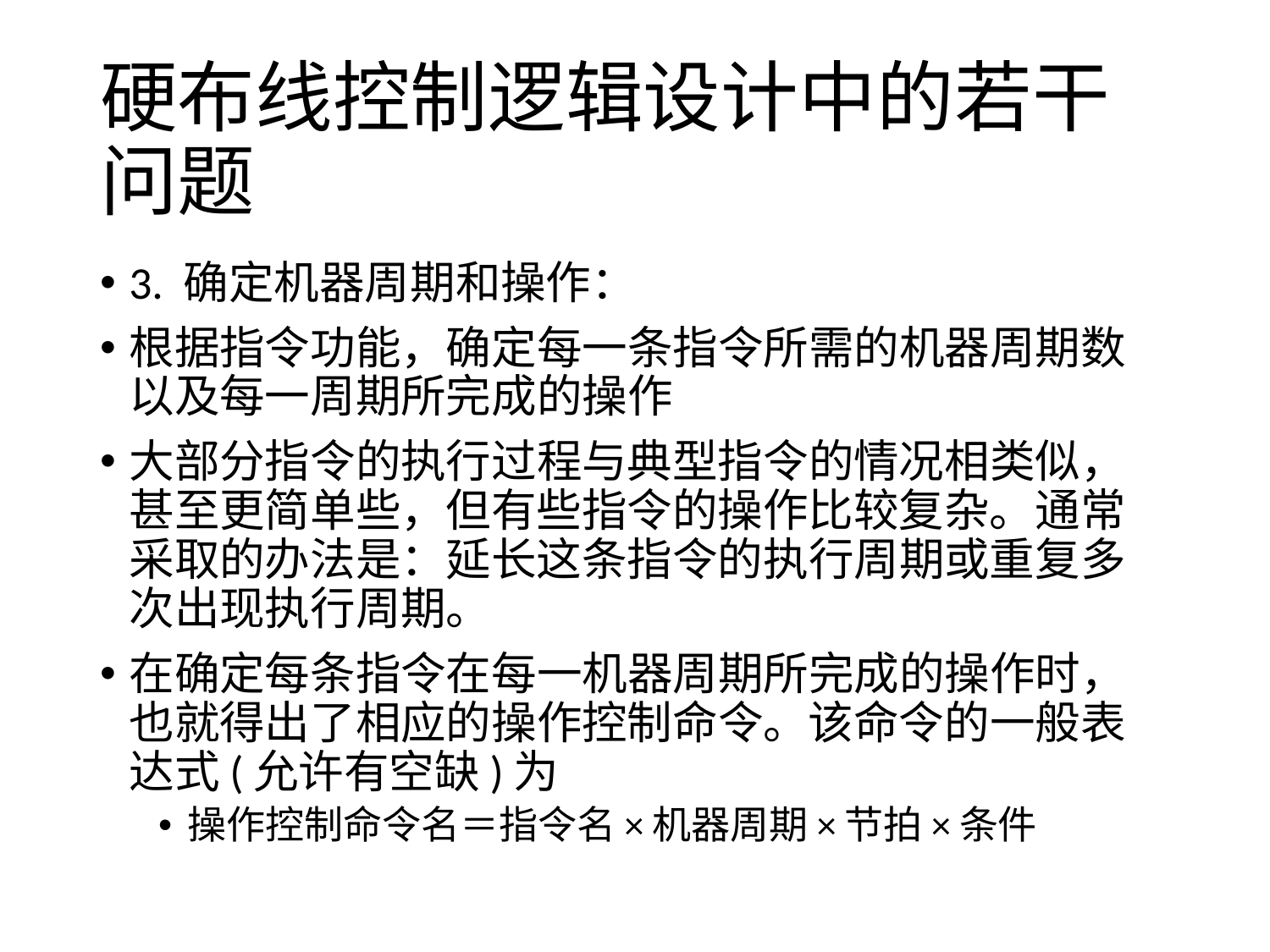

# 硬布线控制逻辑设计中的若干问题
3. 确定机器周期和操作：
根据指令功能，确定每一条指令所需的机器周期数以及每一周期所完成的操作
大部分指令的执行过程与典型指令的情况相类似，甚至更简单些，但有些指令的操作比较复杂。通常采取的办法是：延长这条指令的执行周期或重复多次出现执行周期。
在确定每条指令在每一机器周期所完成的操作时，也就得出了相应的操作控制命令。该命令的一般表达式(允许有空缺)为
操作控制命令名＝指令名×机器周期×节拍×条件